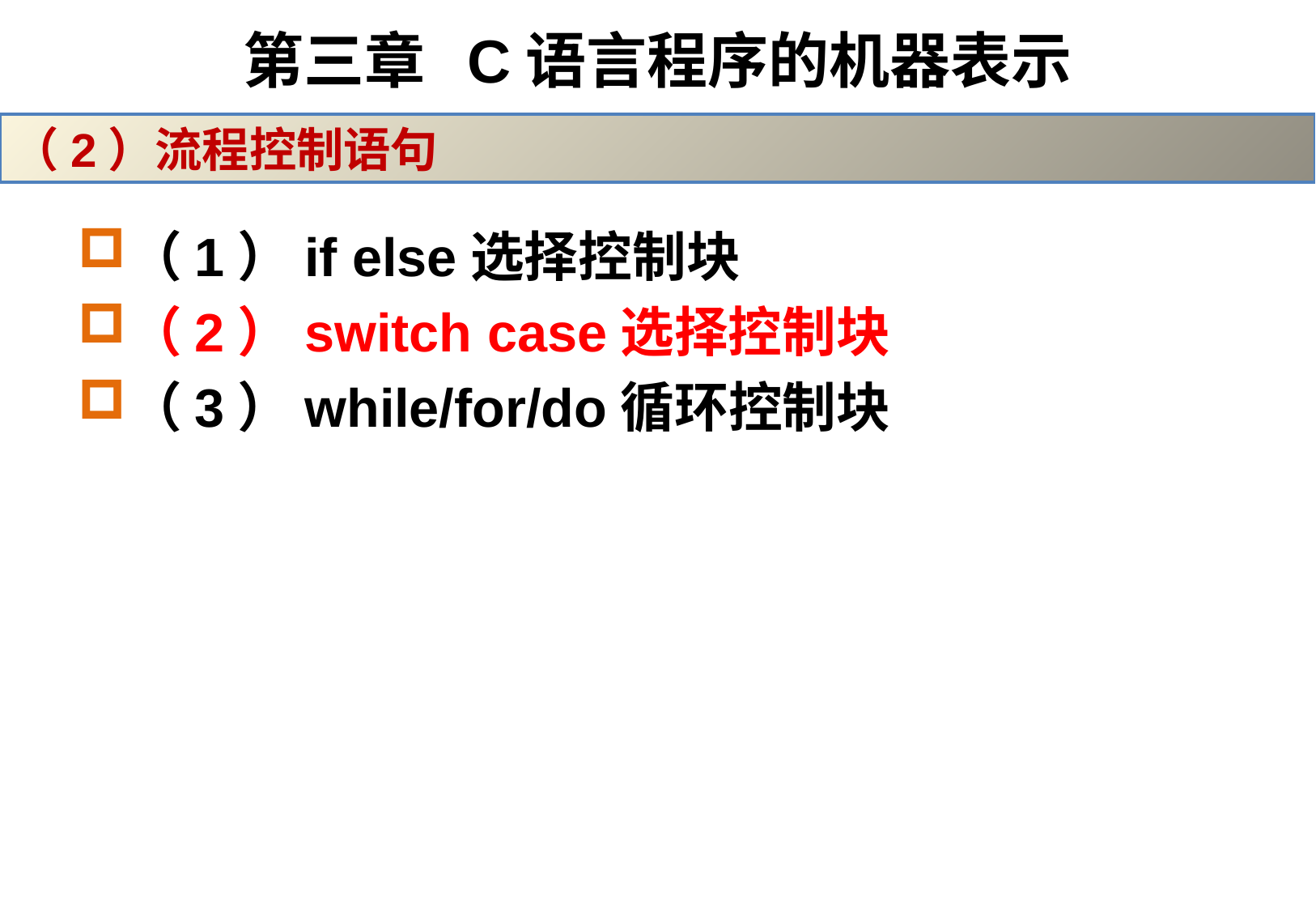

# 第三章  C语言程序的机器表示
（2）流程控制语句
（1）if else选择控制块
（2）switch case选择控制块
（3）while/for/do循环控制块